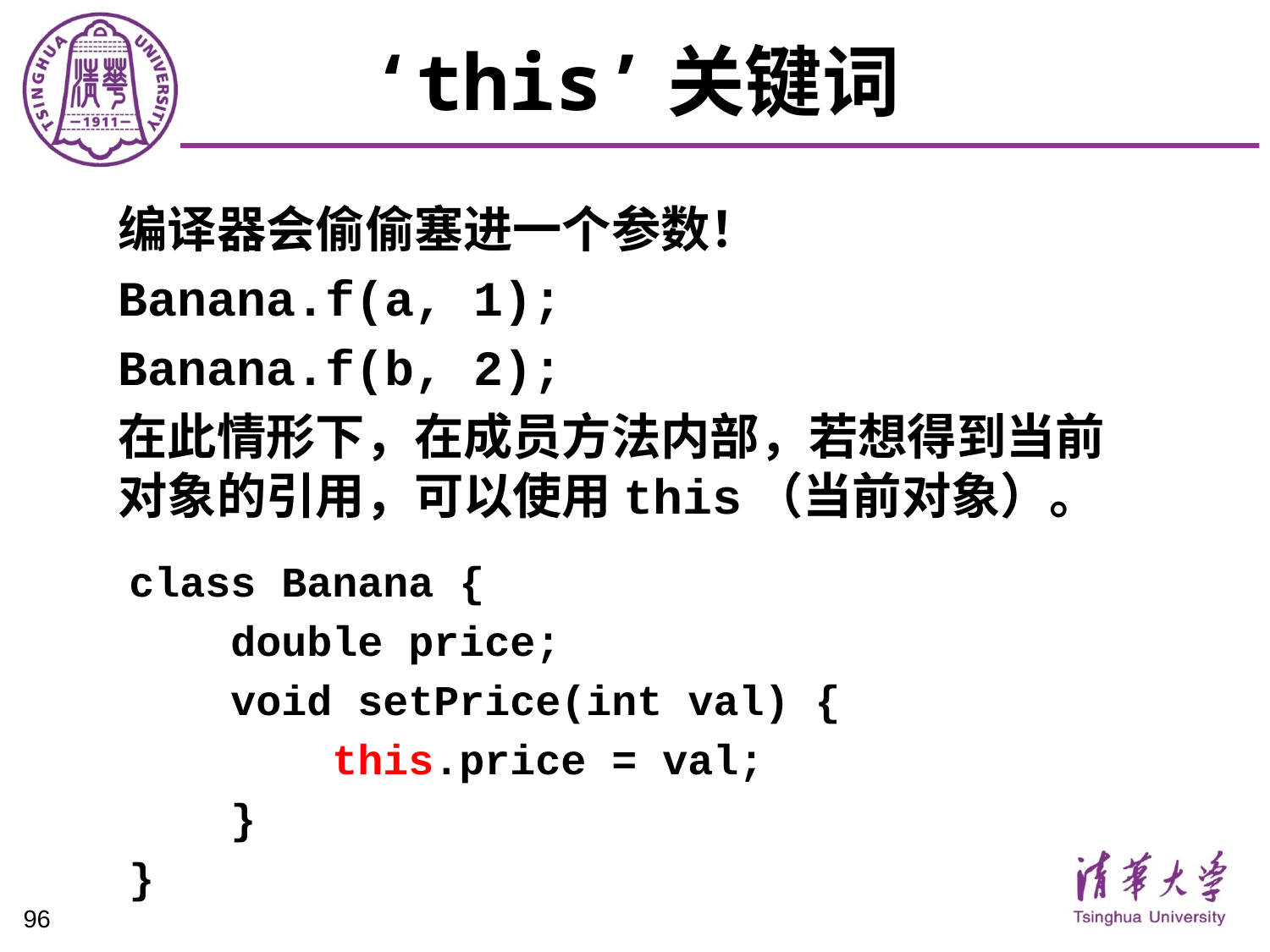

# ‘this’关键词
编译器会偷偷塞进一个参数！
Banana.f(a, 1);
Banana.f(b, 2);
在此情形下，在成员方法内部，若想得到当前对象的引用，可以使用this（当前对象）。
class Banana {
    double price;
    void setPrice(int val) {
        this.price = val;
    }
}
96